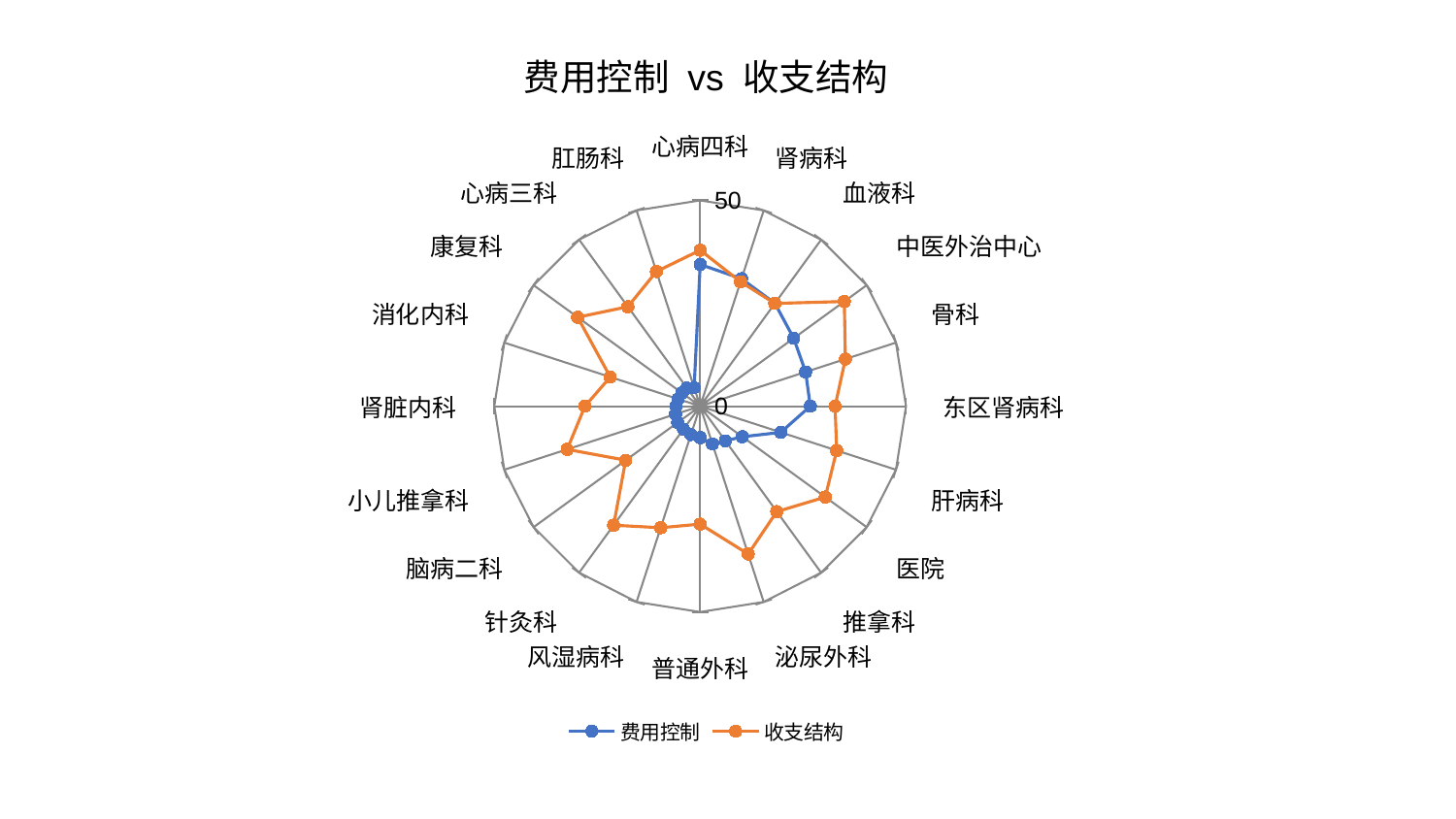

### Chart: 费用控制 vs 收支结构

| Category | 费用控制 | 收支结构 |
|---|---|---|
| 心病四科 | 34.427144403428244 | 37.89501837422338 |
| 肾病科 | 32.56311745736739 | 31.786584894881102 |
| 血液科 | 30.899519948864118 | 30.858639845220033 |
| 中医外治中心 | 28.09004056720858 | 43.280467780313465 |
| 骨科 | 26.937308588173707 | 37.095510373531994 |
| 东区肾病科 | 26.764172832510837 | 32.77916979144774 |
| 肝病科 | 20.586247680956387 | 34.86546228717419 |
| 医院 | 12.653596765535733 | 37.56196978082301 |
| 推拿科 | 10.42193181587477 | 31.671284799669788 |
| 泌尿外科 | 9.643602247169522 | 37.76520274053656 |
| 普通外科 | 7.6421553681069865 | 28.655778060194482 |
| 风湿病科 | 7.262723113139858 | 31.056531097464724 |
| 针灸科 | 6.902819551846507 | 35.74765475926236 |
| 脑病二科 | 6.748649961015865 | 22.354808107393183 |
| 小儿推拿科 | 6.310366706390556 | 33.96461251116207 |
| 肾脏内科 | 5.853914191194315 | 27.965534612623568 |
| 消化内科 | 5.671248000691931 | 22.95421355502344 |
| 康复科 | 5.4745904083545005 | 36.76546494485024 |
| 心病三科 | 5.43778037573704 | 29.881587451747954 |
| 肛肠科 | 4.750288307216526 | 34.39827013225751 |
46